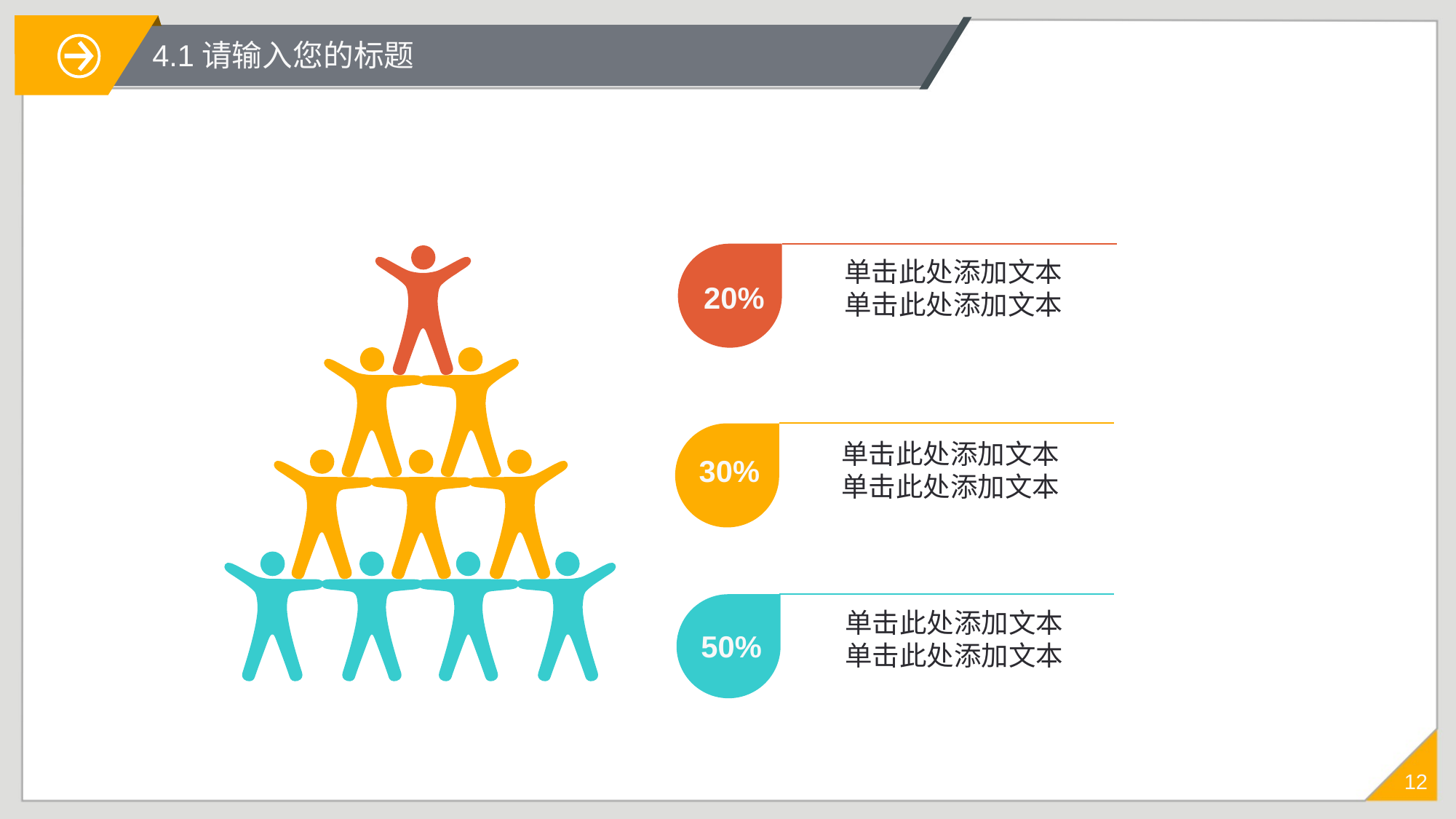

4.1请输入您的标题

20%

单击此处添加文本
单击此处添加文本

30%
单击此处添加文本
单击此处添加文本

50%
单击此处添加文本
单击此处添加文本